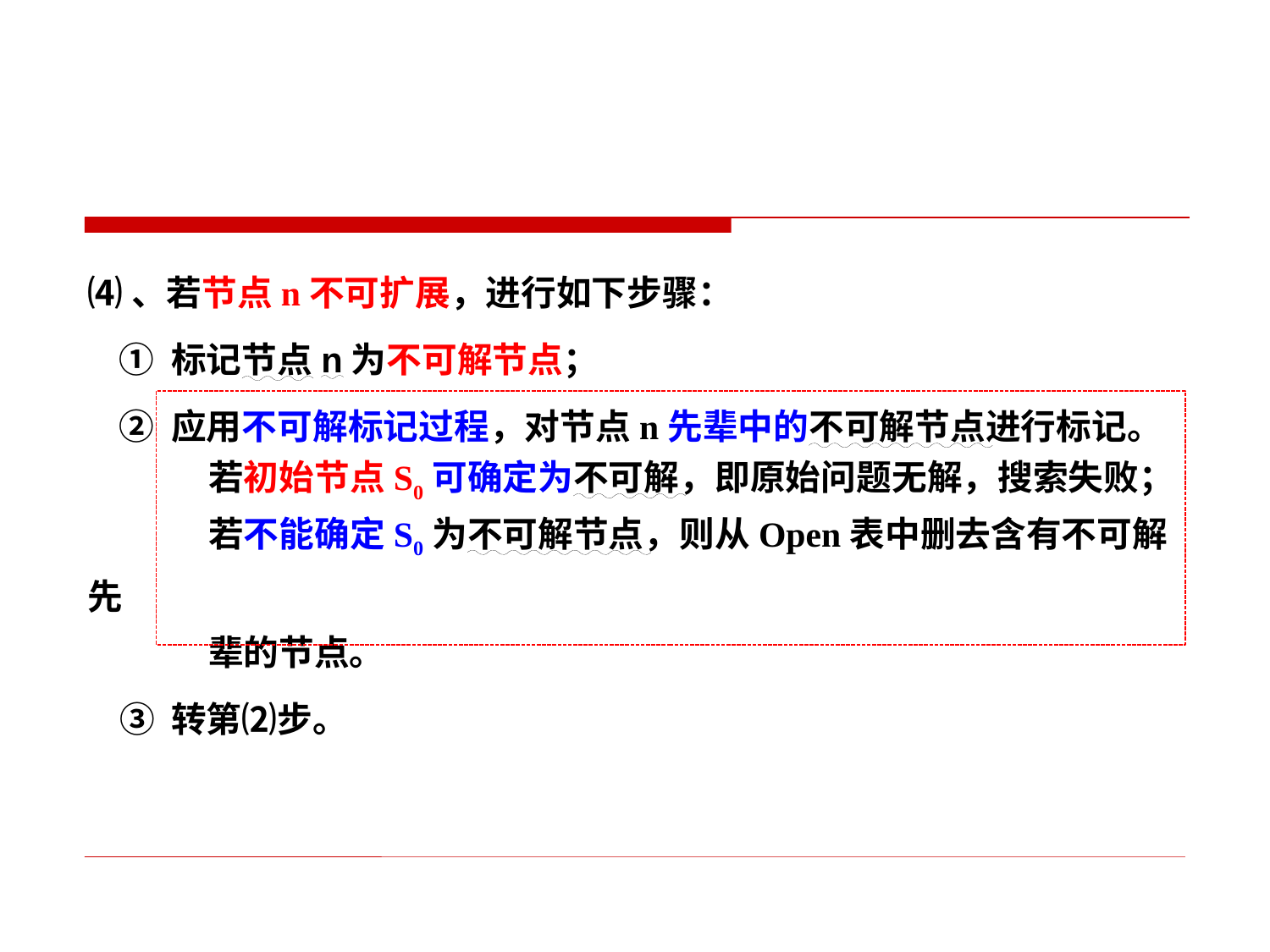

⑷、若节点n不可扩展，进行如下步骤：
    ① 标记节点n为不可解节点；
    ② 应用不可解标记过程，对节点n先辈中的不可解节点进行标记。
              若初始节点S0可确定为不可解，即原始问题无解，搜索失败；
              若不能确定S0为不可解节点，则从Open表中删去含有不可解先
              辈的节点。
    ③ 转第⑵步。